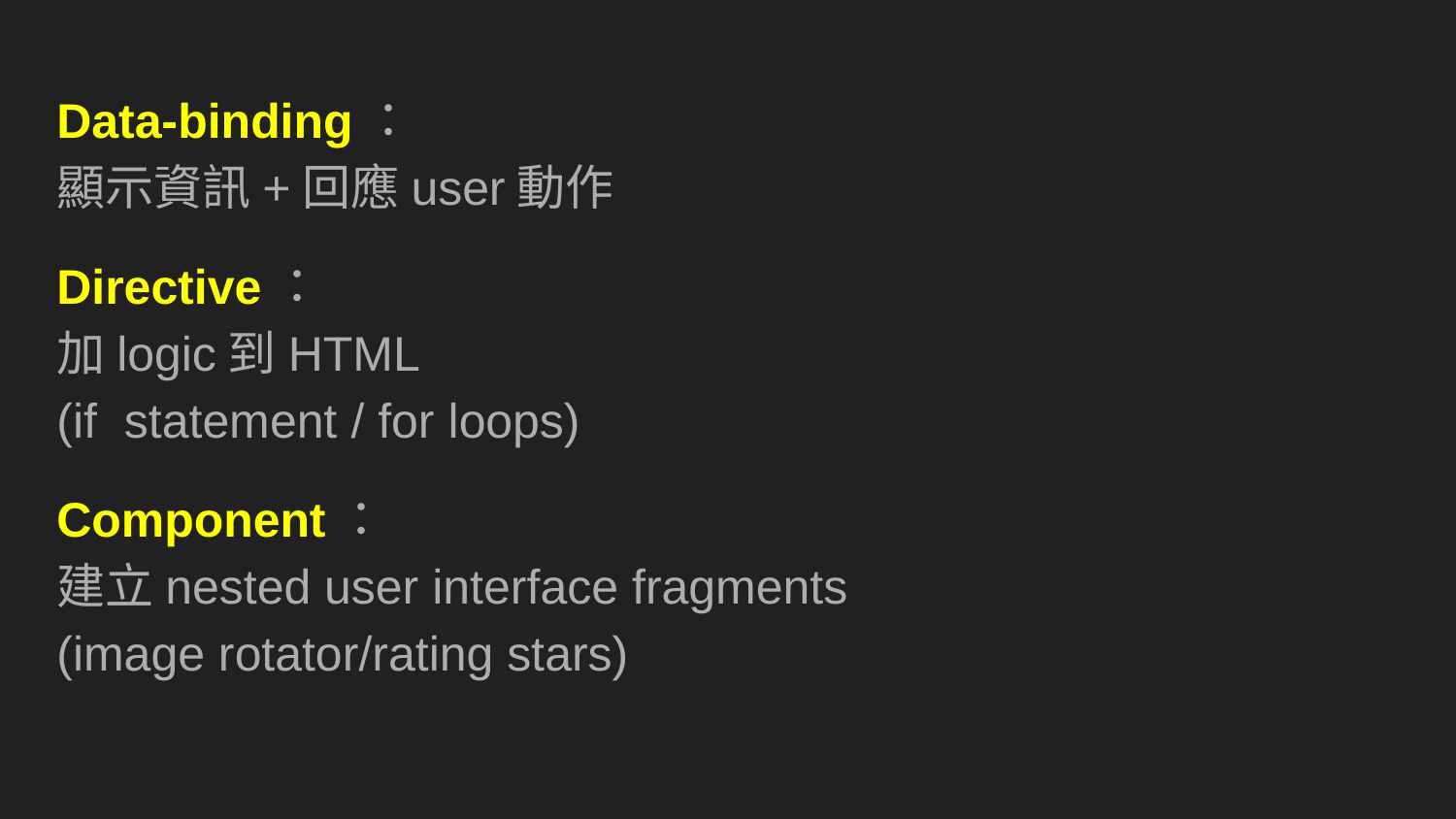

Data-binding：
顯示資訊+回應user動作
Directive：
加logic到HTML
(if  statement / for loops)
Component：
建立nested user interface fragments
(image rotator/rating stars)